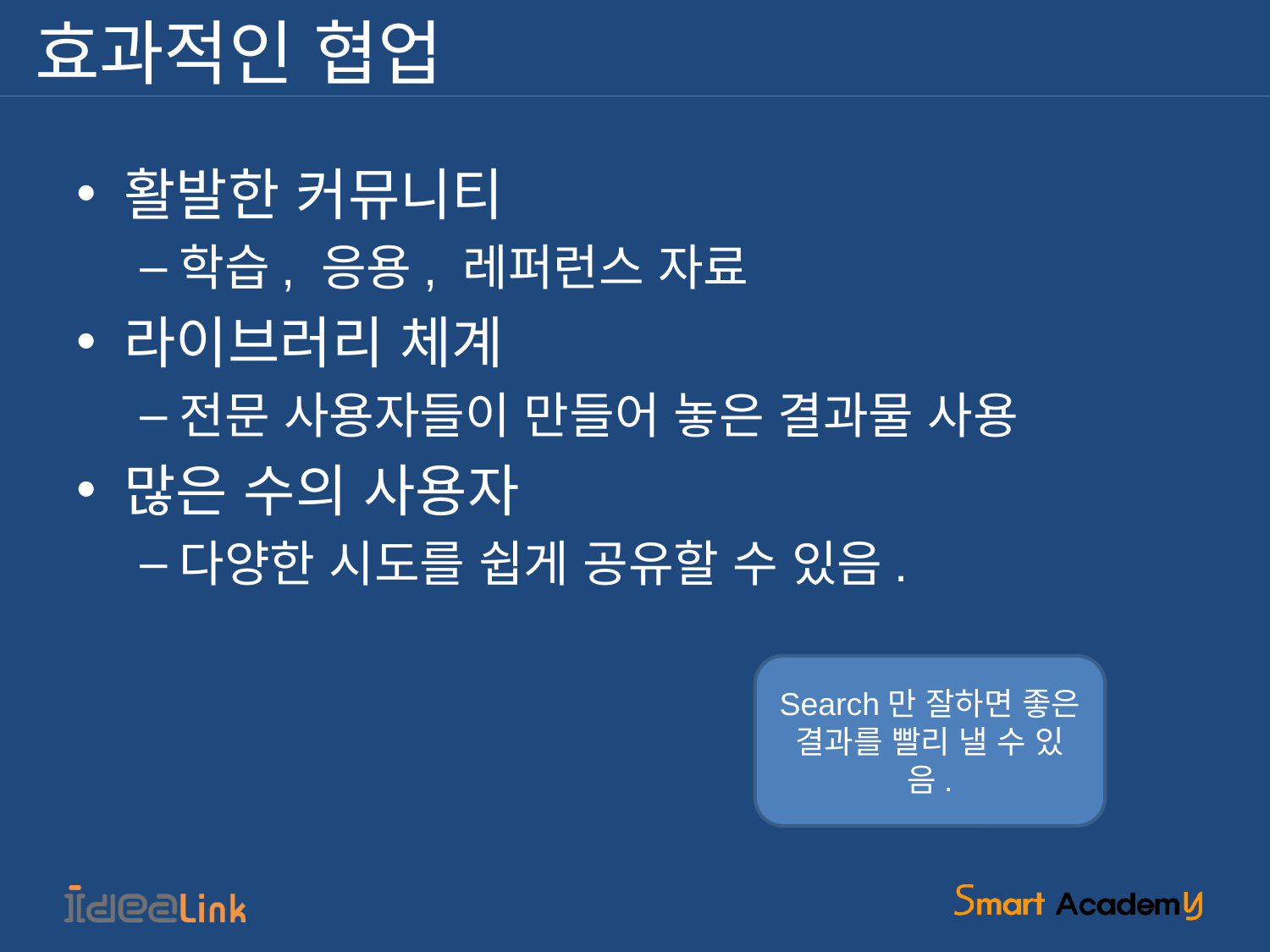

# 효과적인 협업
활발한 커뮤니티
학습, 응용, 레퍼런스 자료
라이브러리 체계
전문 사용자들이 만들어 놓은 결과물 사용
많은 수의 사용자
다양한 시도를 쉽게 공유할 수 있음.
Search만 잘하면 좋은 결과를 빨리 낼 수 있음.